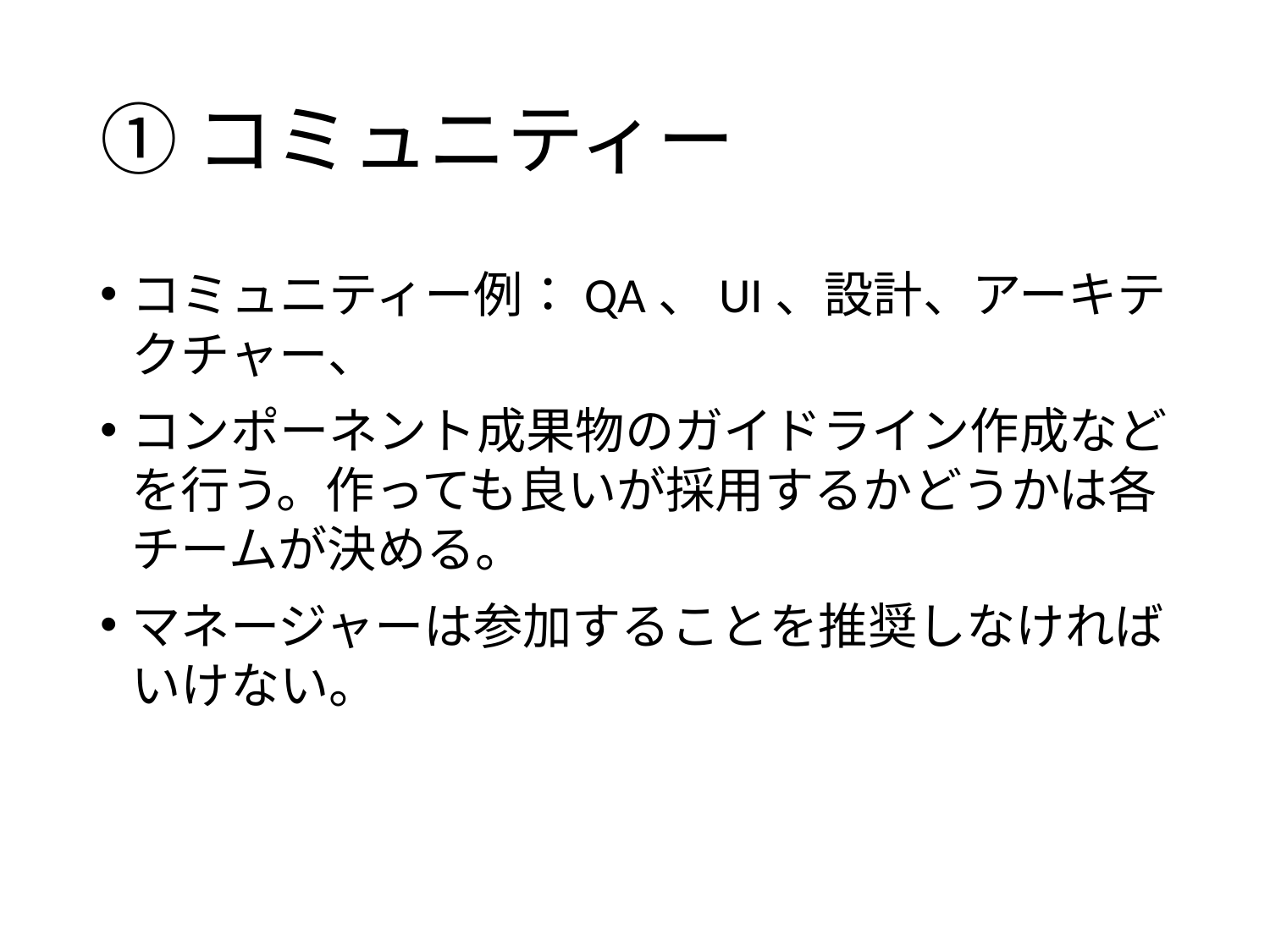

# ①コミュニティー
コミュニティー例：QA、UI、設計、アーキテクチャー、
コンポーネント成果物のガイドライン作成などを行う。作っても良いが採用するかどうかは各チームが決める。
マネージャーは参加することを推奨しなければいけない。